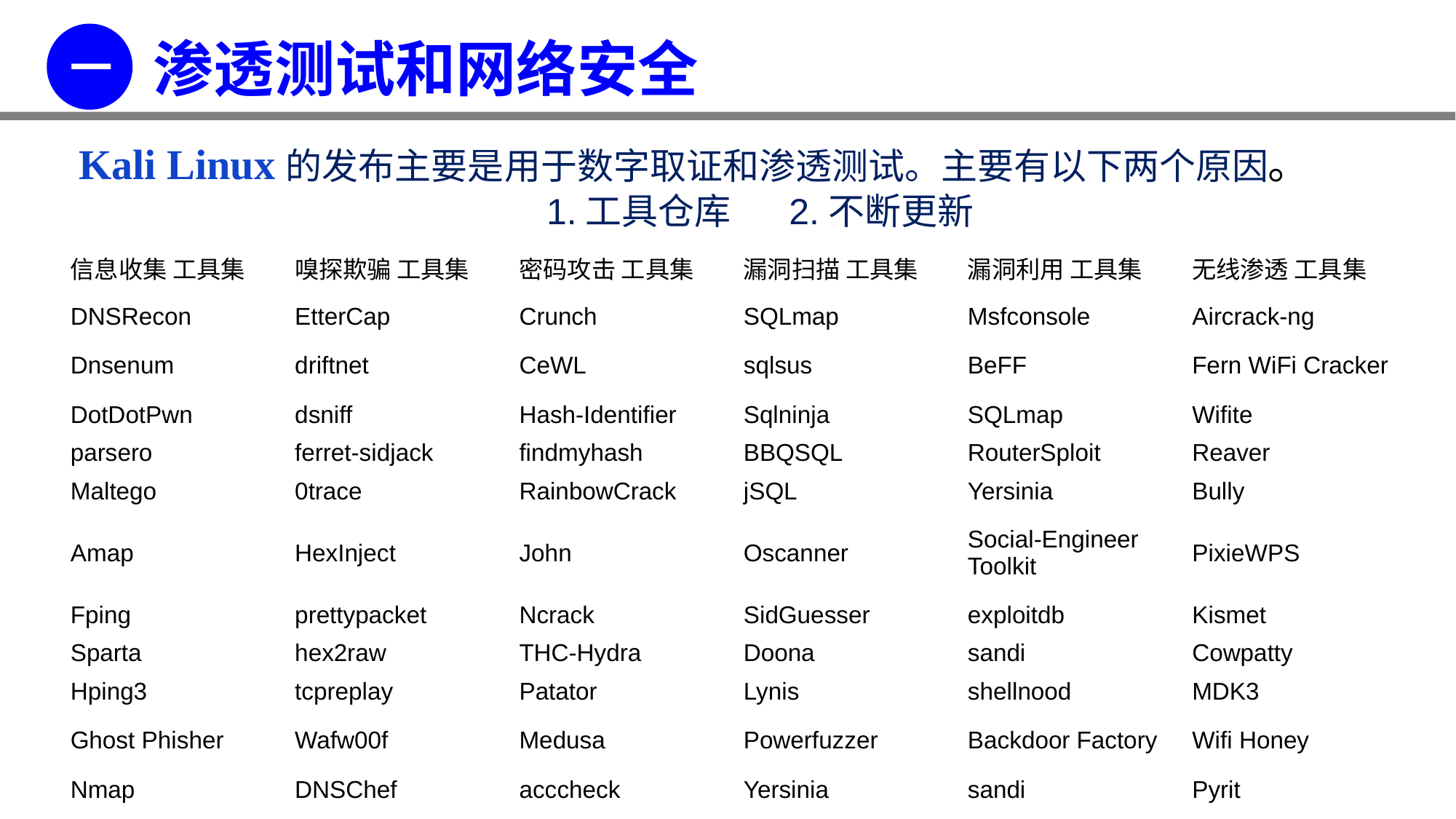

一
渗透测试和网络安全
  Kali Linux的发布主要是用于数字取证和渗透测试。主要有以下两个原因。
                                                1.工具仓库      2.不断更新
| 信息收集 工具集 | 嗅探欺骗 工具集 | 密码攻击 工具集 | 漏洞扫描 工具集 | 漏洞利用 工具集 | 无线渗透 工具集 |
| --- | --- | --- | --- | --- | --- |
| DNSRecon | EtterCap | Crunch | SQLmap | Msfconsole | Aircrack-ng |
| Dnsenum | driftnet | CeWL | sqlsus | BeFF | Fern WiFi Cracker |
| DotDotPwn | dsniff | Hash-Identifier | Sqlninja | SQLmap | Wifite |
| parsero | ferret-sidjack | findmyhash | BBQSQL | RouterSploit | Reaver |
| Maltego | 0trace | RainbowCrack | jSQL | Yersinia | Bully |
| Amap | HexInject | John | Oscanner | Social-Engineer Toolkit | PixieWPS |
| Fping | prettypacket | Ncrack | SidGuesser | exploitdb | Kismet |
| Sparta | hex2raw | THC-Hydra | Doona | sandi | Cowpatty |
| Hping3 | tcpreplay | Patator | Lynis | shellnood | MDK3 |
| Ghost Phisher | Wafw00f | Medusa | Powerfuzzer | Backdoor Factory | Wifi Honey |
| Nmap | DNSChef | acccheck | Yersinia | sandi | Pyrit |